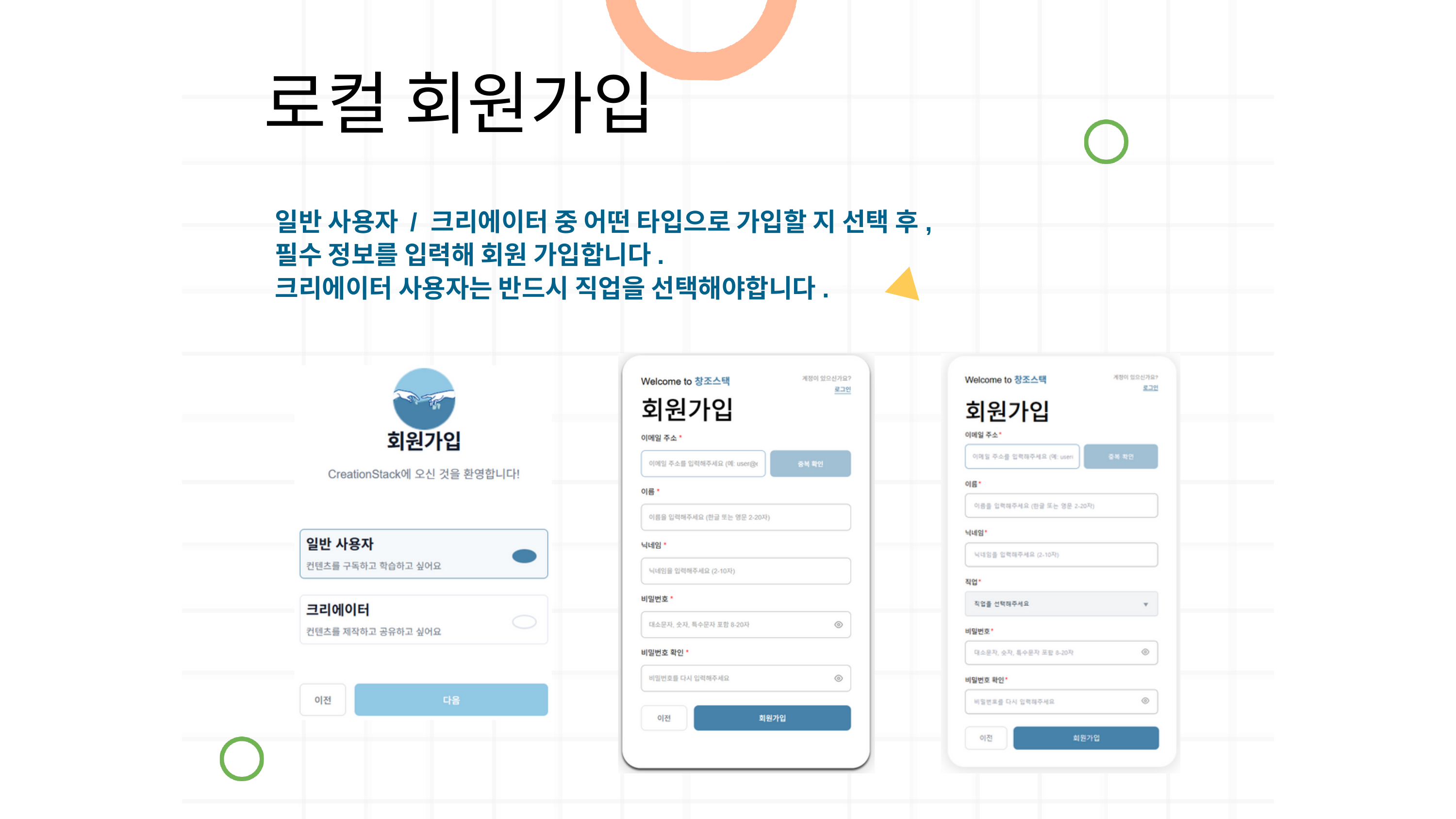

로컬 회원가입

일반 사용자 / 크리에이터 중 어떤 타입으로 가입할 지 선택 후,
필수 정보를 입력해 회원 가입합니다.
크리에이터 사용자는 반드시 직업을 선택해야합니다.